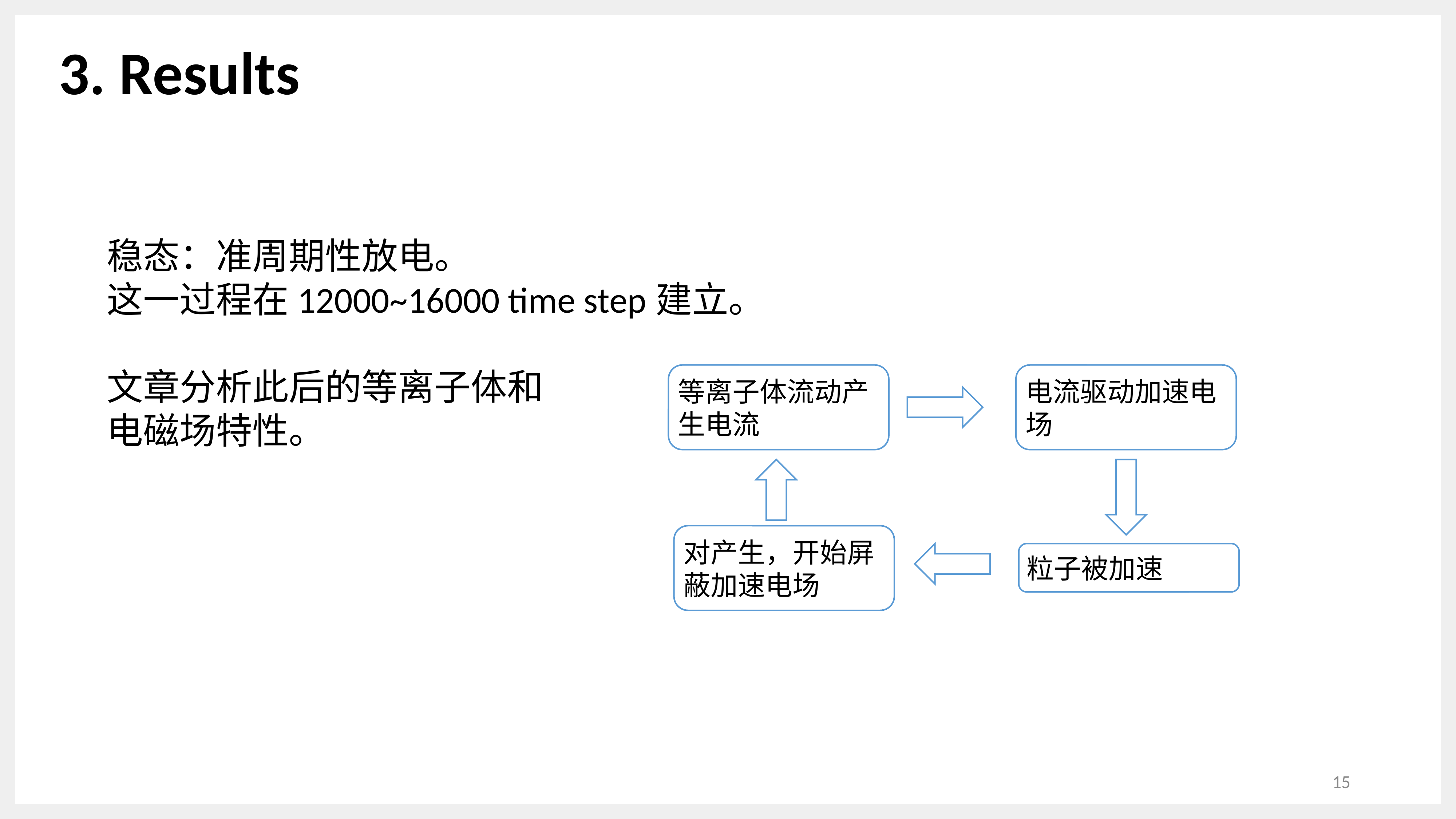

3. Results
稳态：准周期性放电。
这一过程在12000~16000 time step建立。

文章分析此后的等离子体和
电磁场特性。
等离子体流动产生电流
电流驱动加速电场

对产生，开始屏蔽加速电场
粒子被加速

15